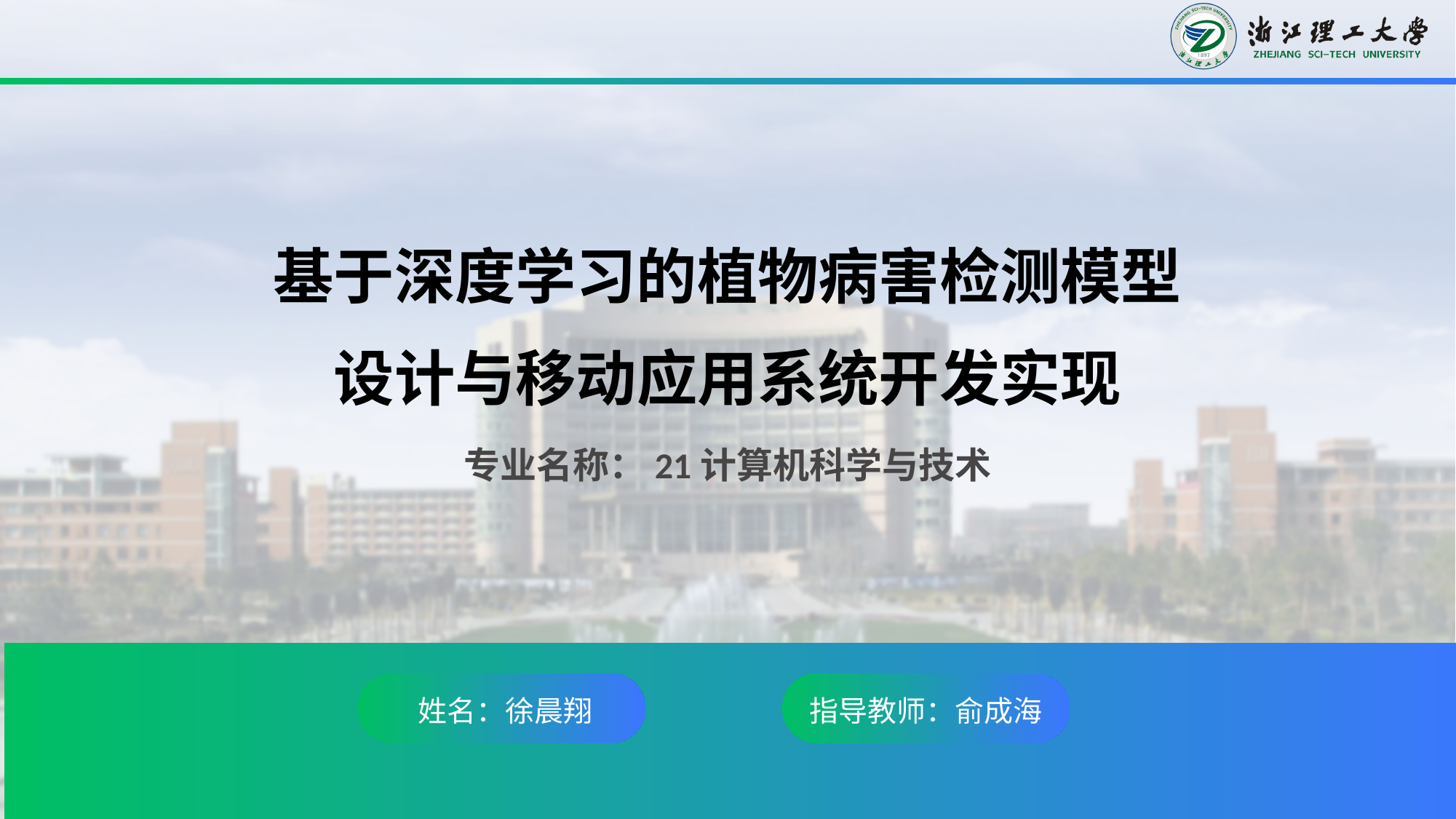

基于深度学习的植物病害检测模型设计与移动应用系统开发实现
专业名称：21计算机科学与技术

姓名：徐晨翔
指导教师：俞成海